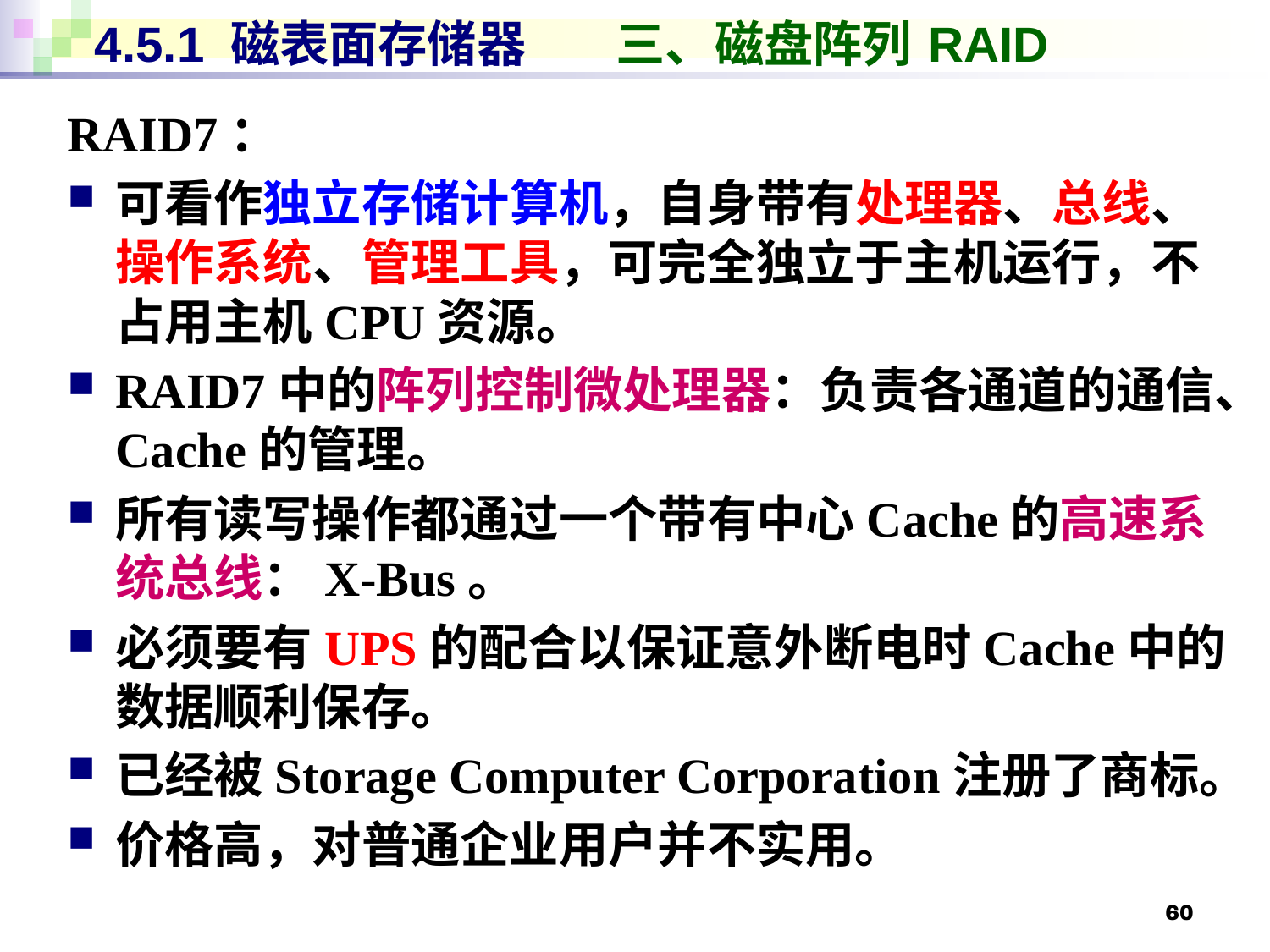

# 4.5.1 磁表面存储器        三、磁盘阵列 RAID
RAID7：
可看作独立存储计算机，自身带有处理器、总线、操作系统、管理工具，可完全独立于主机运行，不占用主机CPU资源。
RAID7中的阵列控制微处理器：负责各通道的通信、Cache的管理。
所有读写操作都通过一个带有中心Cache的高速系统总线：X-Bus。
必须要有UPS的配合以保证意外断电时Cache中的数据顺利保存。
已经被Storage Computer Corporation注册了商标。
价格高，对普通企业用户并不实用。
60